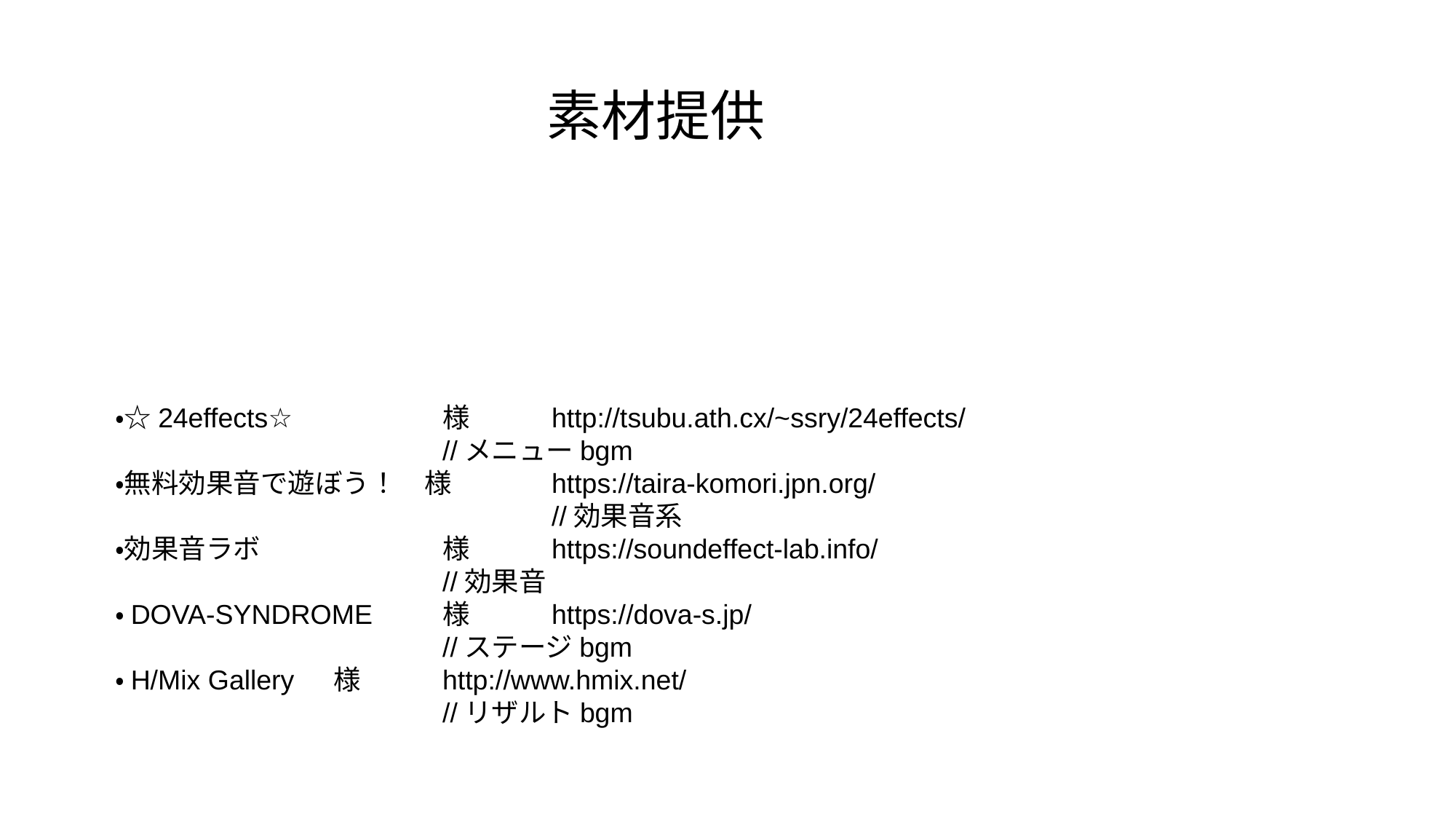

素材提供
・☆24effects☆	 	様	http://tsubu.ath.cx/~ssry/24effects/				//メニューbgm
・無料効果音で遊ぼう！　様　	https://taira-komori.jpn.org/ 					//効果音系
・効果音ラボ　		様	https://soundeffect-lab.info/　　　　　　　　　　　　　　　　　	//効果音
・DOVA-SYNDROME　	様	https://dova-s.jp/						//ステージbgm
・H/Mix Gallery　	様	http://www.hmix.net/						//リザルトbgm